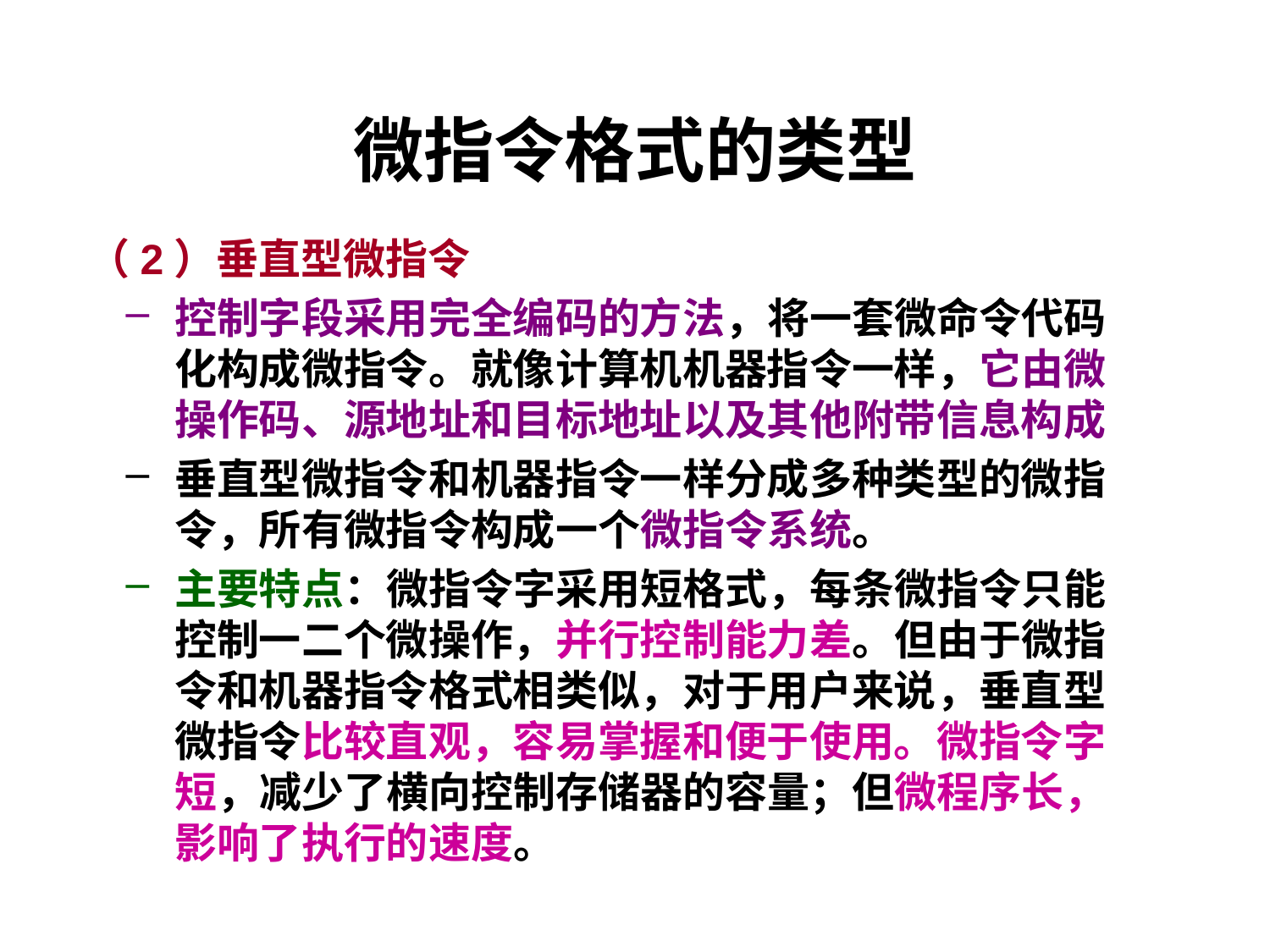

# 微指令格式的类型
（2）垂直型微指令
控制字段采用完全编码的方法，将一套微命令代码化构成微指令。就像计算机机器指令一样，它由微操作码、源地址和目标地址以及其他附带信息构成
垂直型微指令和机器指令一样分成多种类型的微指令，所有微指令构成一个微指令系统。
主要特点：微指令字采用短格式，每条微指令只能控制一二个微操作，并行控制能力差。但由于微指令和机器指令格式相类似，对于用户来说，垂直型微指令比较直观，容易掌握和便于使用。微指令字短，减少了横向控制存储器的容量；但微程序长，影响了执行的速度。